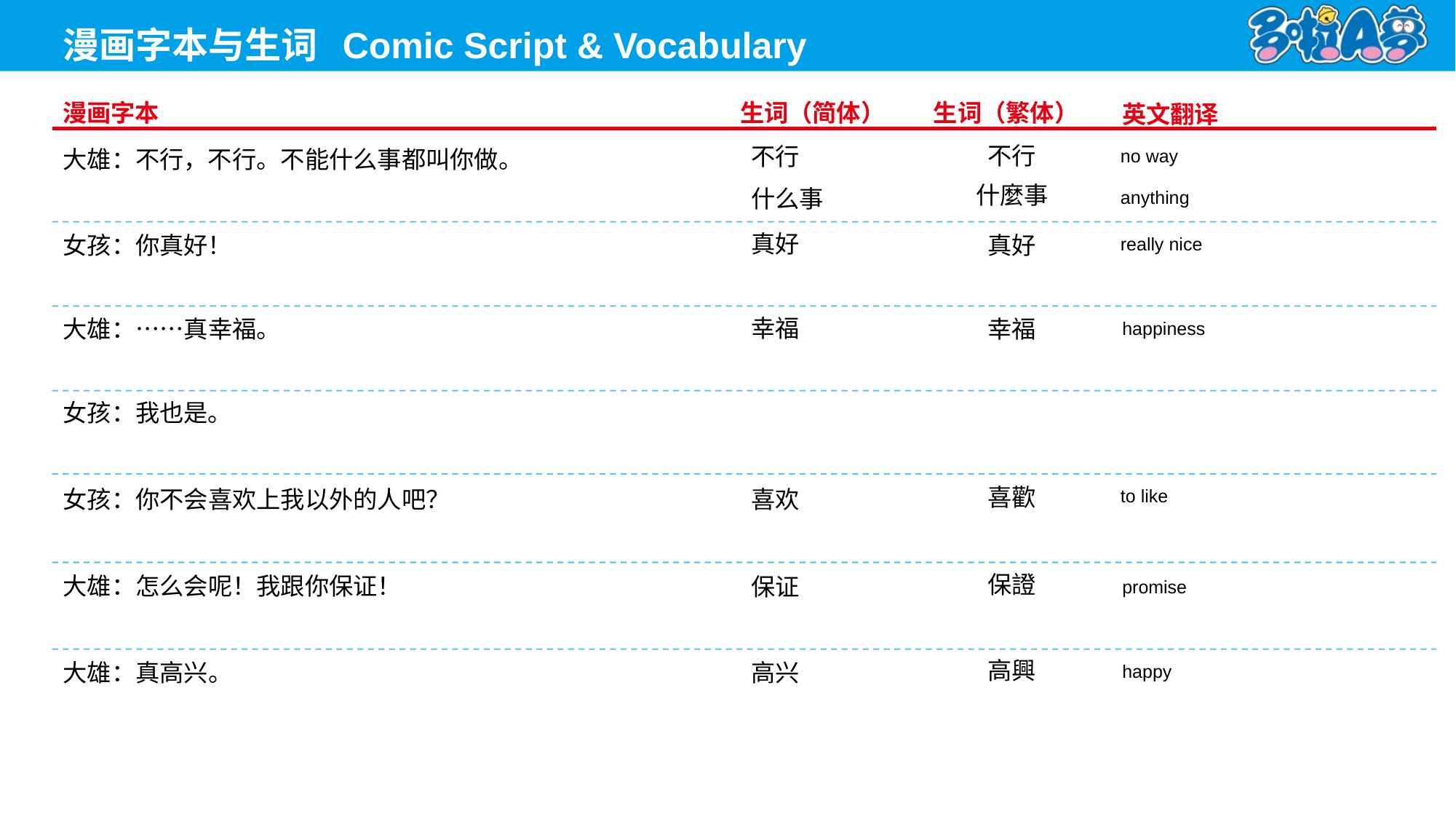

no way
不行
不行
大雄：不行，不行。不能什么事都叫你做。
什麼事
anything
什么事
really nice
真好
真好
女孩：你真好！

happiness
幸福
幸福
大雄：……真幸福。

女孩：我也是。

to like
喜歡
喜欢
女孩：你不会喜欢上我以外的人吧？

保證
promise
保证
大雄：怎么会呢！我跟你保证！

高興
happy
高兴
大雄：真高兴。